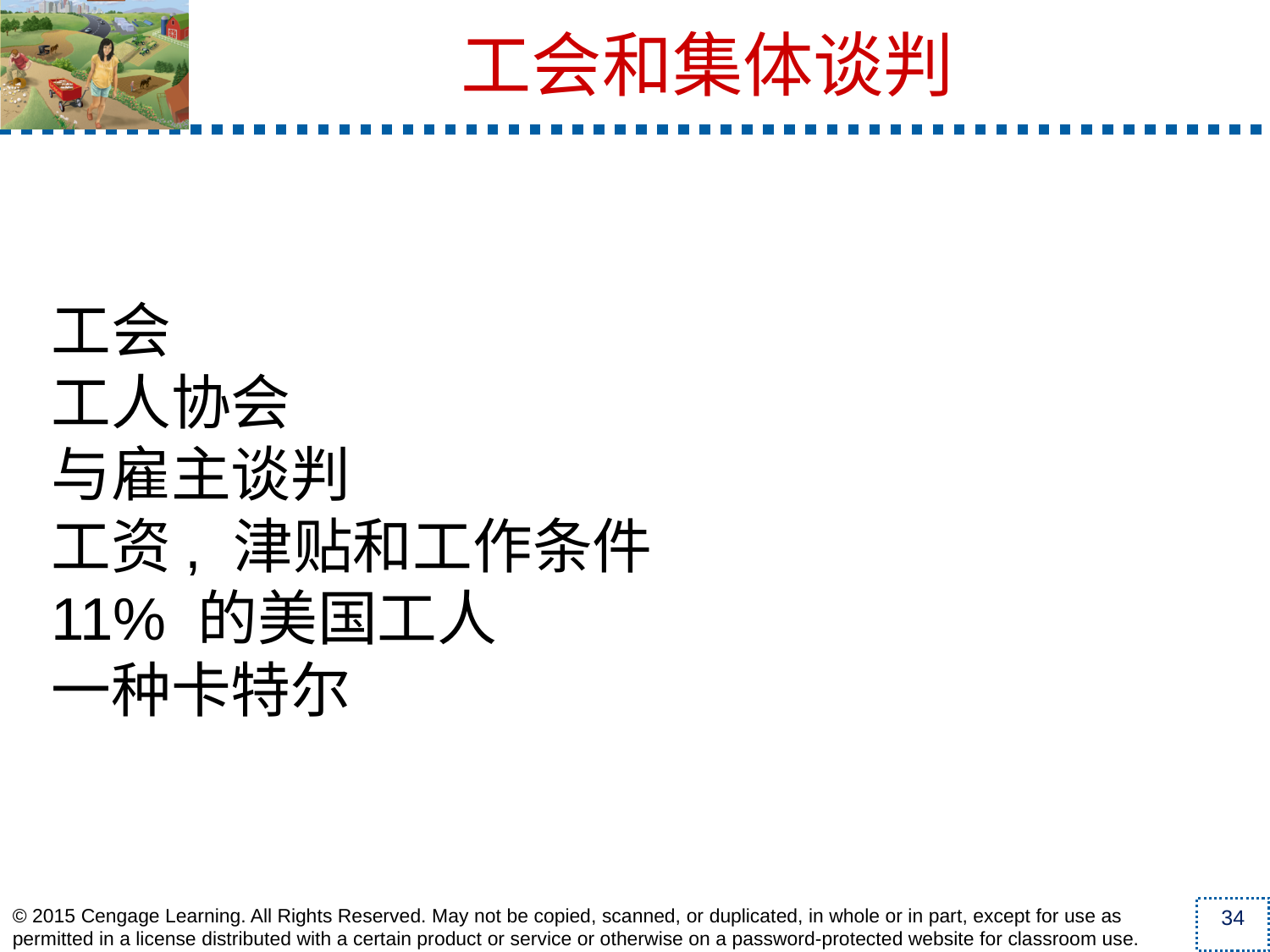

工会
工人协会
与雇主谈判
工资, 津贴和工作条件
11% 的美国工人
一种卡特尔
工会和集体谈判
34
© 2015 Cengage Learning. All Rights Reserved. May not be copied, scanned, or duplicated, in whole or in part, except for use as permitted in a license distributed with a certain product or service or otherwise on a password-protected website for classroom use.